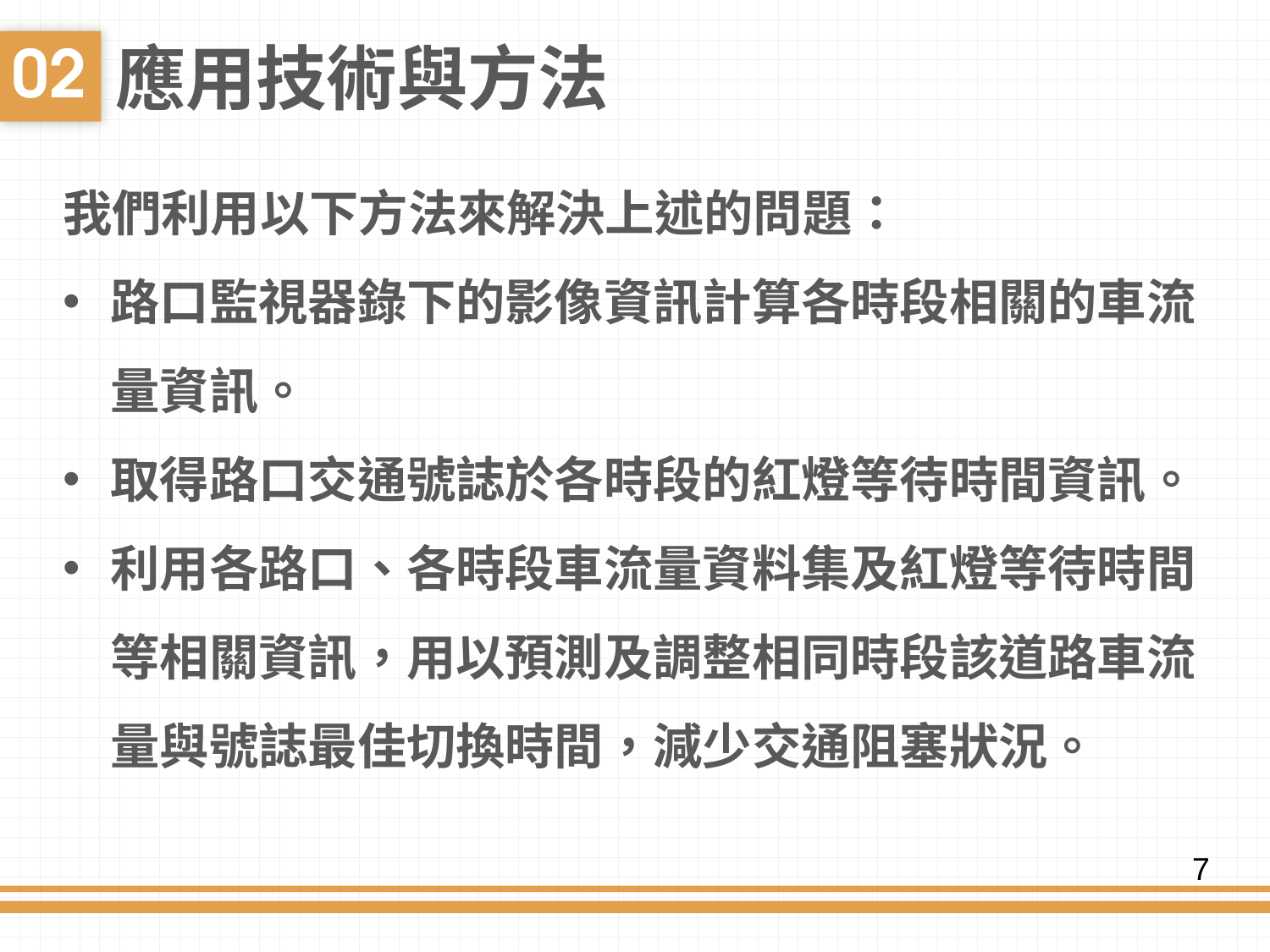

02
應用技術與方法
我們利用以下方法來解決上述的問題：
路口監視器錄下的影像資訊計算各時段相關的車流量資訊。
取得路口交通號誌於各時段的紅燈等待時間資訊。
利用各路口、各時段車流量資料集及紅燈等待時間等相關資訊，用以預測及調整相同時段該道路車流量與號誌最佳切換時間，減少交通阻塞狀況。